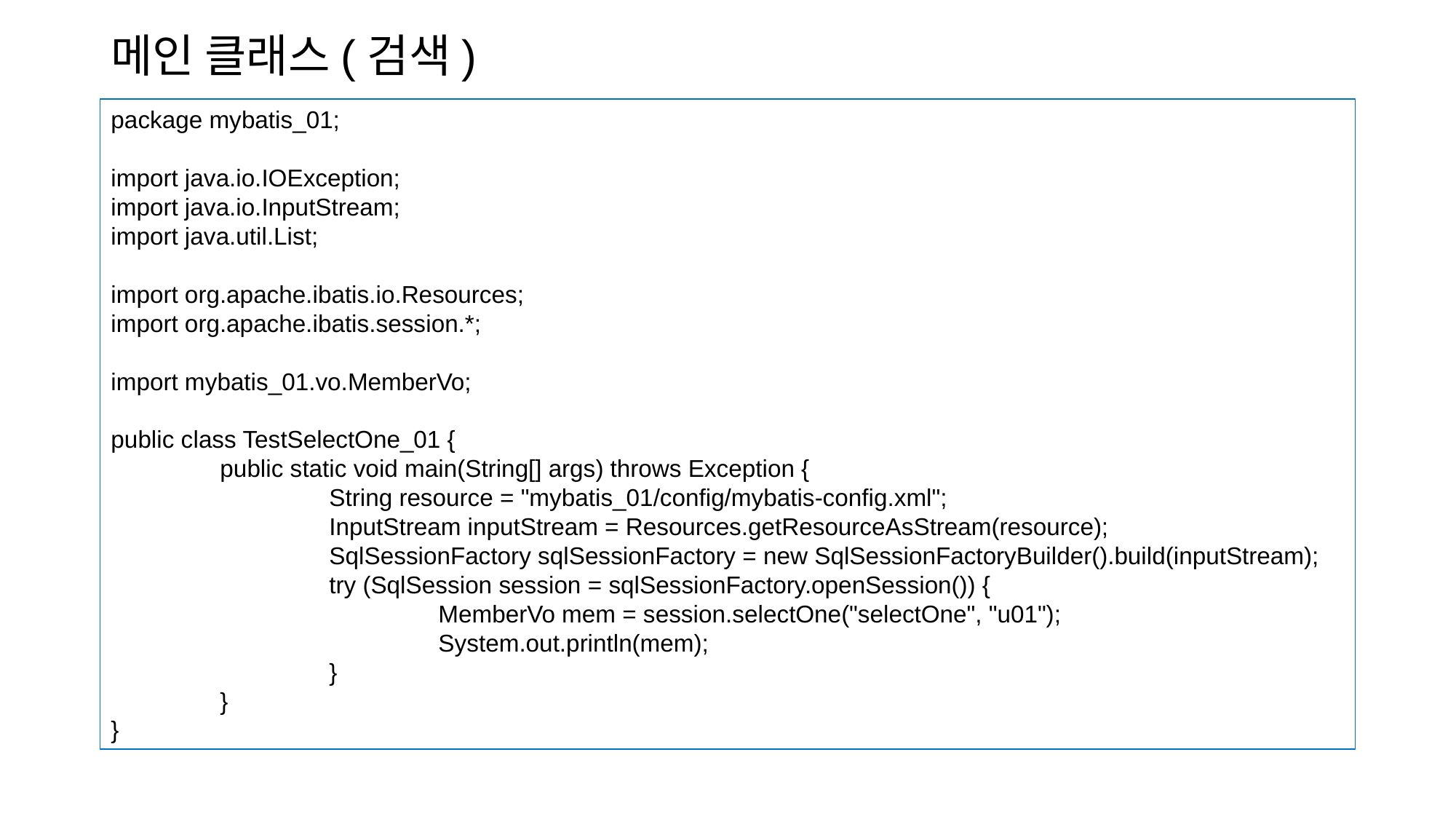

# 메인 클래스(검색)
package mybatis_01;

import java.io.IOException;
import java.io.InputStream;
import java.util.List;

import org.apache.ibatis.io.Resources;
import org.apache.ibatis.session.*;

import mybatis_01.vo.MemberVo;

public class TestSelectOne_01 {
	public static void main(String[] args) throws Exception {
		String resource = "mybatis_01/config/mybatis-config.xml";
		InputStream inputStream = Resources.getResourceAsStream(resource);
		SqlSessionFactory sqlSessionFactory = new SqlSessionFactoryBuilder().build(inputStream);
		try (SqlSession session = sqlSessionFactory.openSession()) {
			MemberVo mem = session.selectOne("selectOne", "u01");
			System.out.println(mem);
		}
	}
}